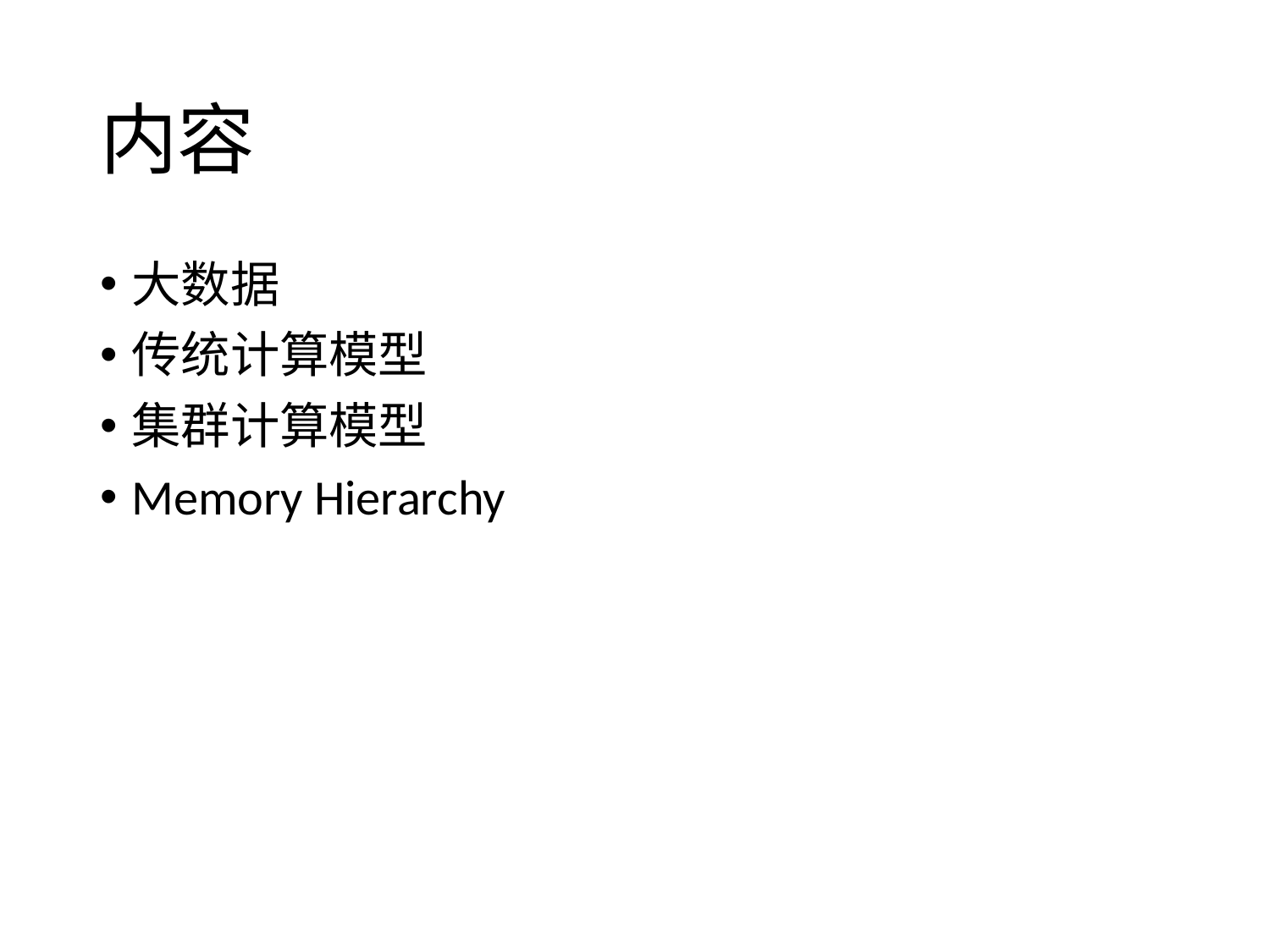

# 内容
大数据
传统计算模型
集群计算模型
Memory Hierarchy